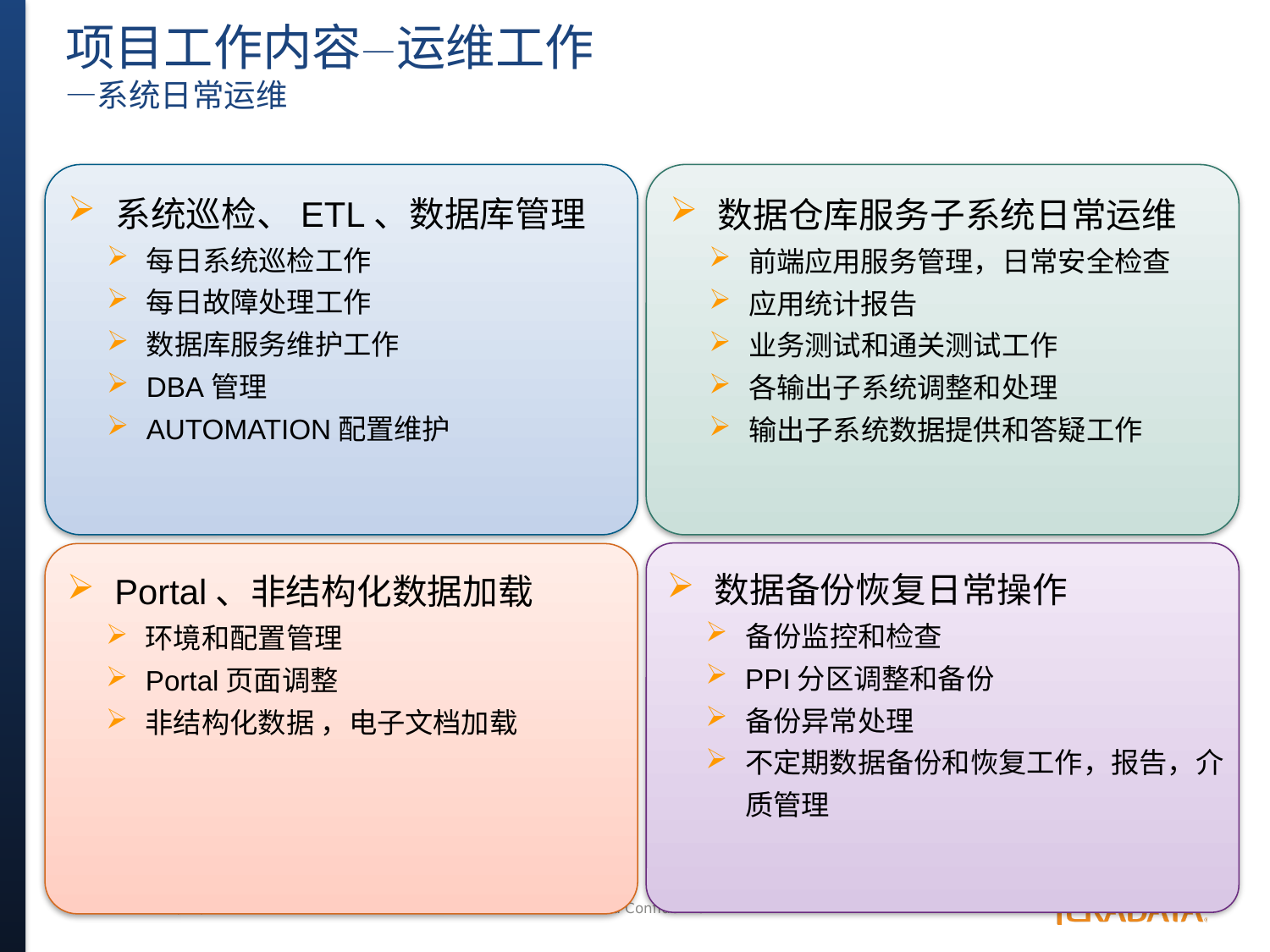

# 项目工作内容—运维工作 —系统日常运维
系统巡检、ETL、数据库管理
每日系统巡检工作
每日故障处理工作
数据库服务维护工作
DBA管理
AUTOMATION配置维护
数据仓库服务子系统日常运维
前端应用服务管理，日常安全检查
应用统计报告
业务测试和通关测试工作
各输出子系统调整和处理
输出子系统数据提供和答疑工作
数据备份恢复日常操作
备份监控和检查
PPI分区调整和备份
备份异常处理
不定期数据备份和恢复工作，报告，介质管理
Portal、非结构化数据加载
环境和配置管理
Portal页面调整
非结构化数据 ，电子文档加载